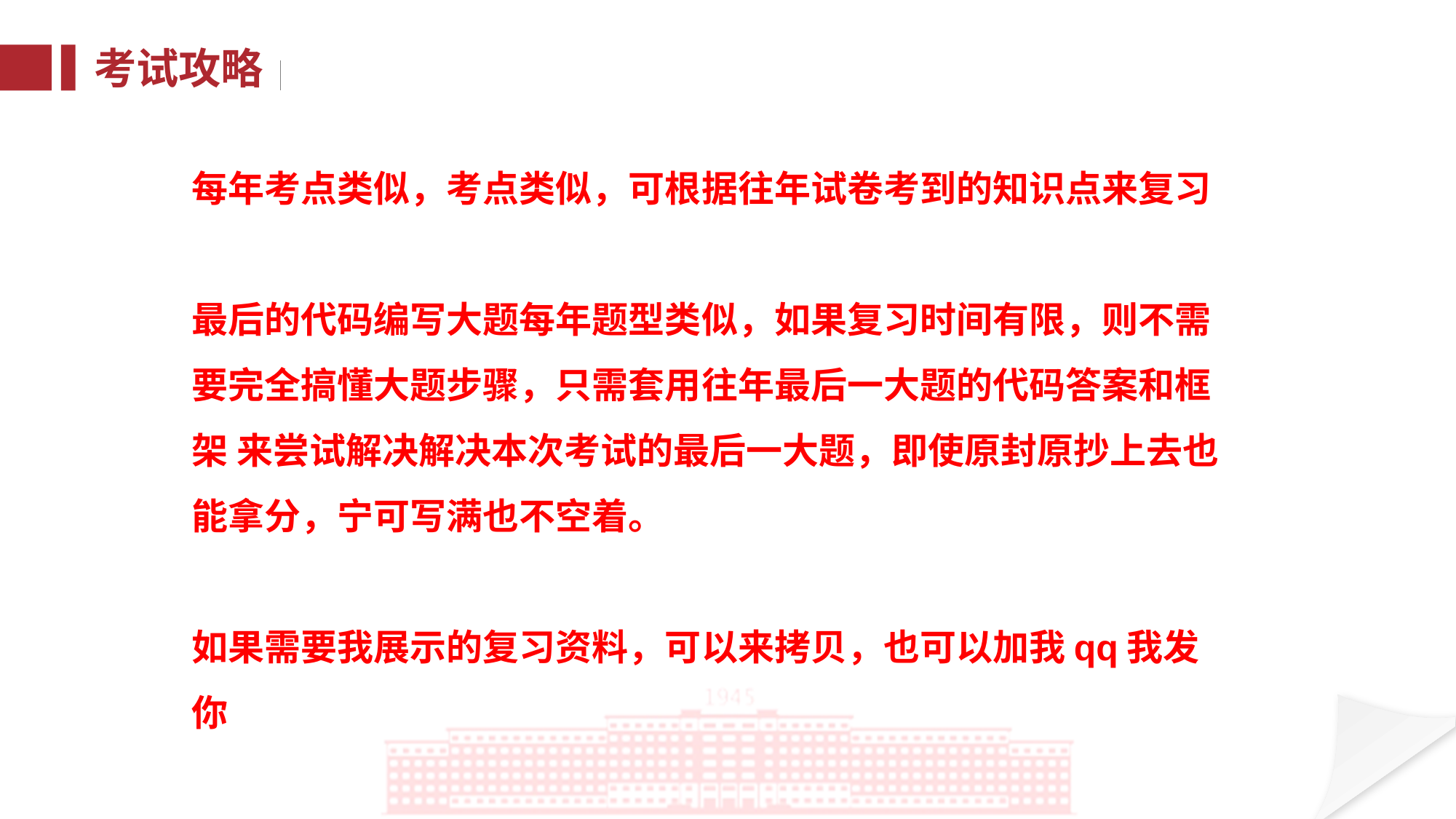

考试攻略
每年考点类似，考点类似，可根据往年试卷考到的知识点来复习

最后的代码编写大题每年题型类似，如果复习时间有限，则不需要完全搞懂大题步骤，只需套用往年最后一大题的代码答案和框架 来尝试解决解决本次考试的最后一大题，即使原封原抄上去也能拿分，宁可写满也不空着。

如果需要我展示的复习资料，可以来拷贝，也可以加我qq我发你